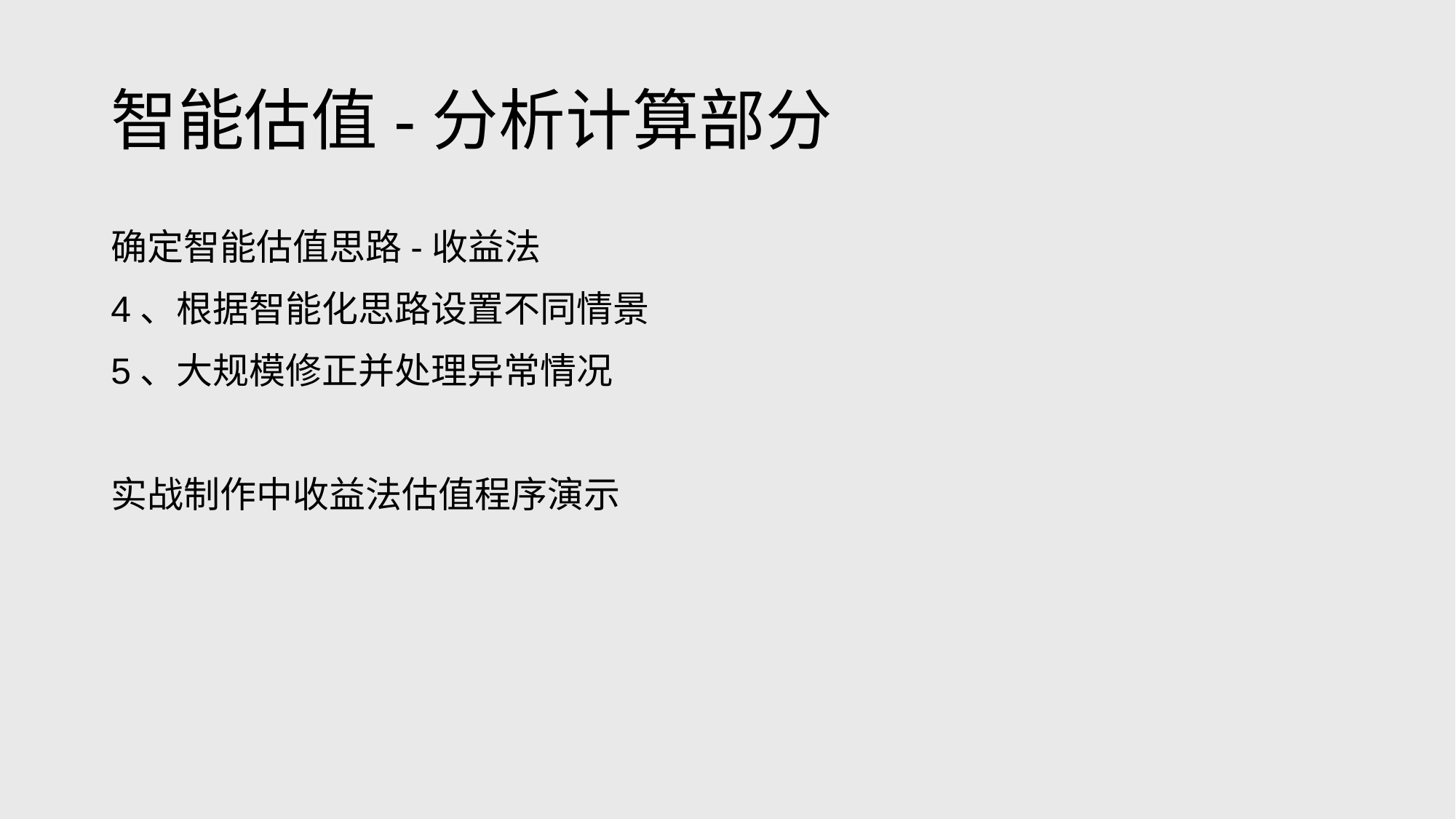

# 智能估值-分析计算部分
确定智能估值思路-收益法
4、根据智能化思路设置不同情景
5、大规模修正并处理异常情况

实战制作中收益法估值程序演示